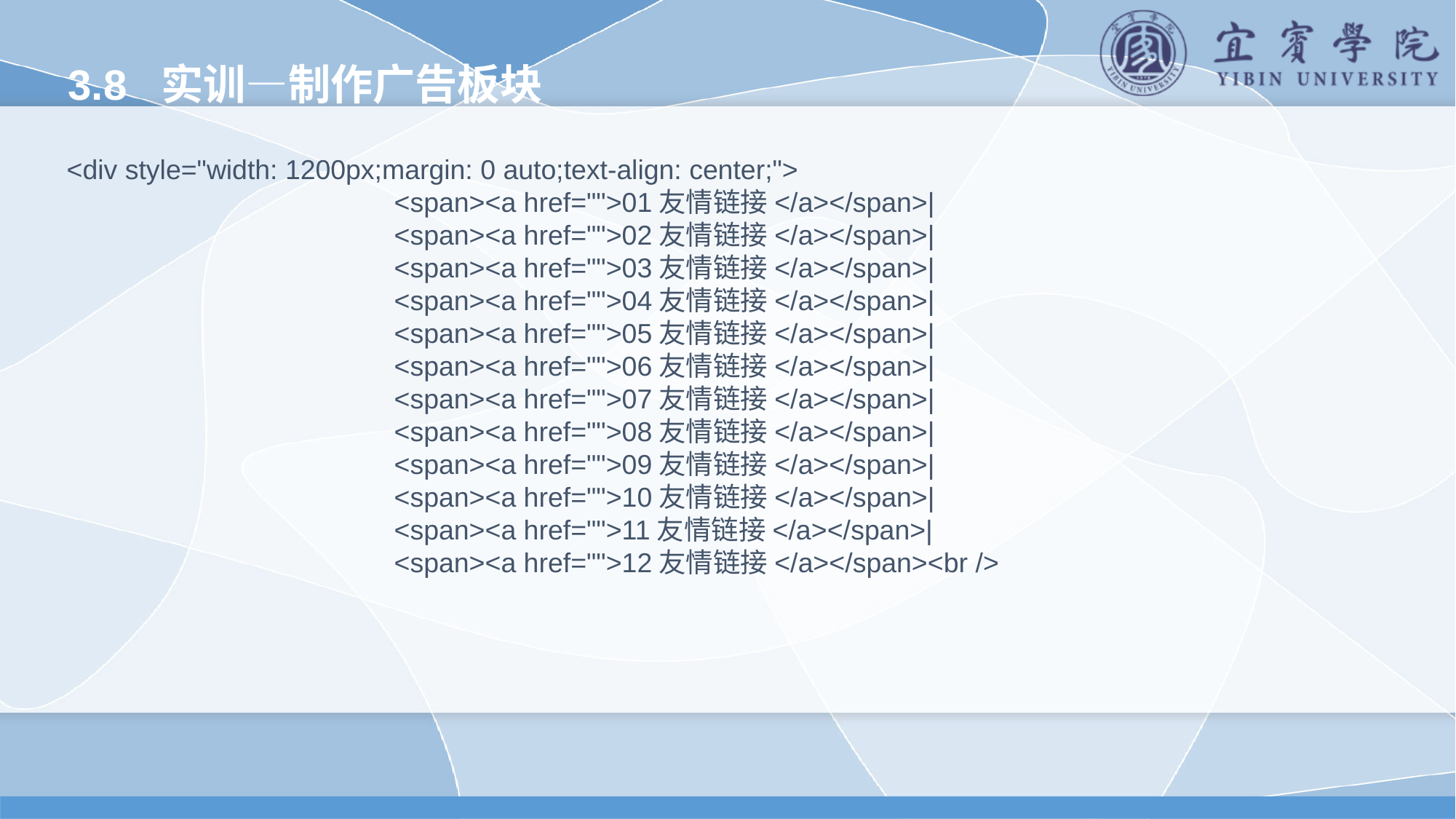

3.8  实训—制作广告板块
<div style="width: 1200px;margin: 0 auto;text-align: center;">
			<span><a href="">01友情链接</a></span>|
			<span><a href="">02友情链接</a></span>|
			<span><a href="">03友情链接</a></span>|
			<span><a href="">04友情链接</a></span>|
			<span><a href="">05友情链接</a></span>|
			<span><a href="">06友情链接</a></span>|
			<span><a href="">07友情链接</a></span>|
			<span><a href="">08友情链接</a></span>|
			<span><a href="">09友情链接</a></span>|
			<span><a href="">10友情链接</a></span>|
			<span><a href="">11友情链接</a></span>|
			<span><a href="">12友情链接</a></span><br />